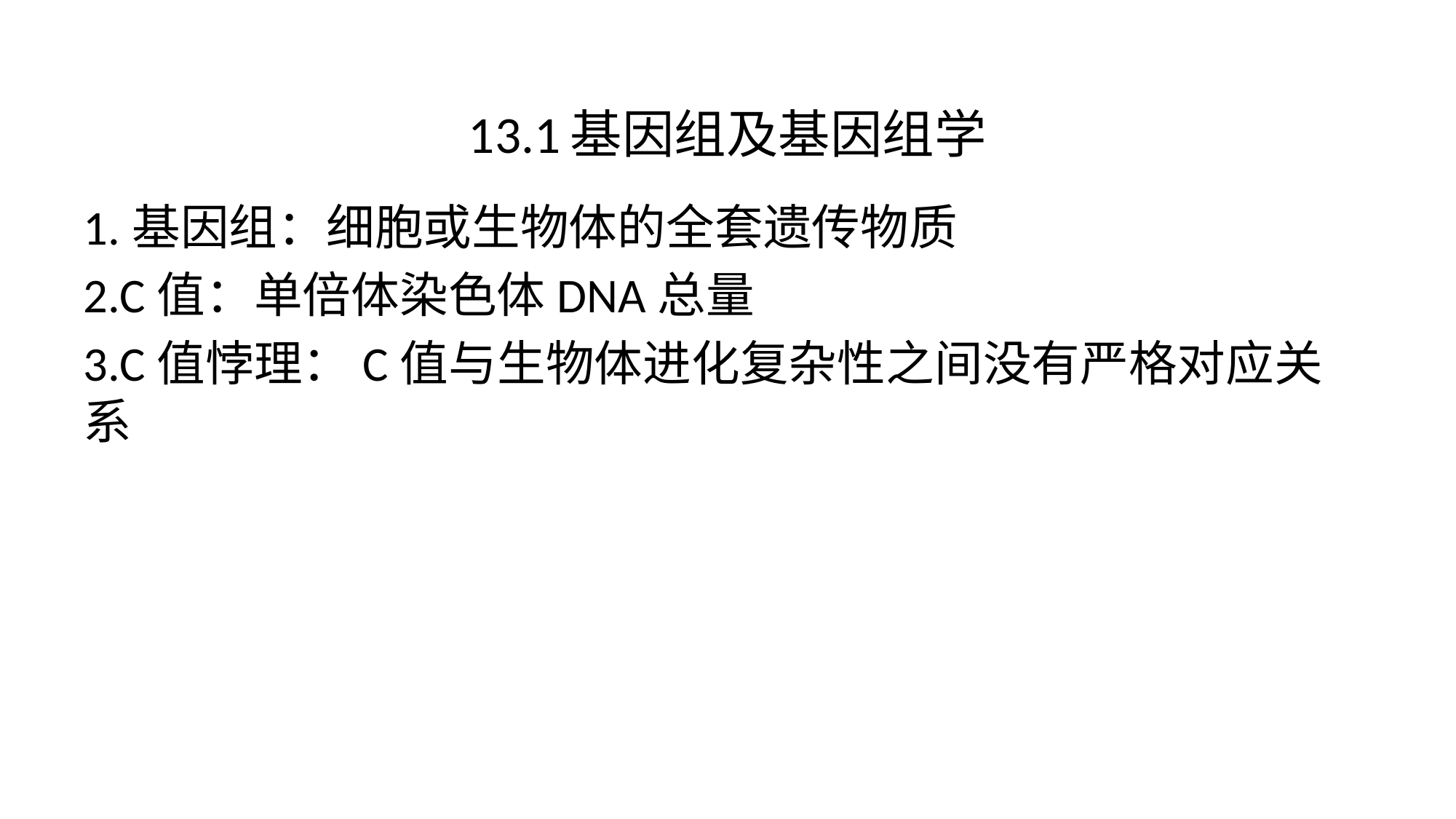

# 13.1基因组及基因组学
1.基因组：细胞或生物体的全套遗传物质
2.C值：单倍体染色体DNA总量
3.C值悖理：C值与生物体进化复杂性之间没有严格对应关系